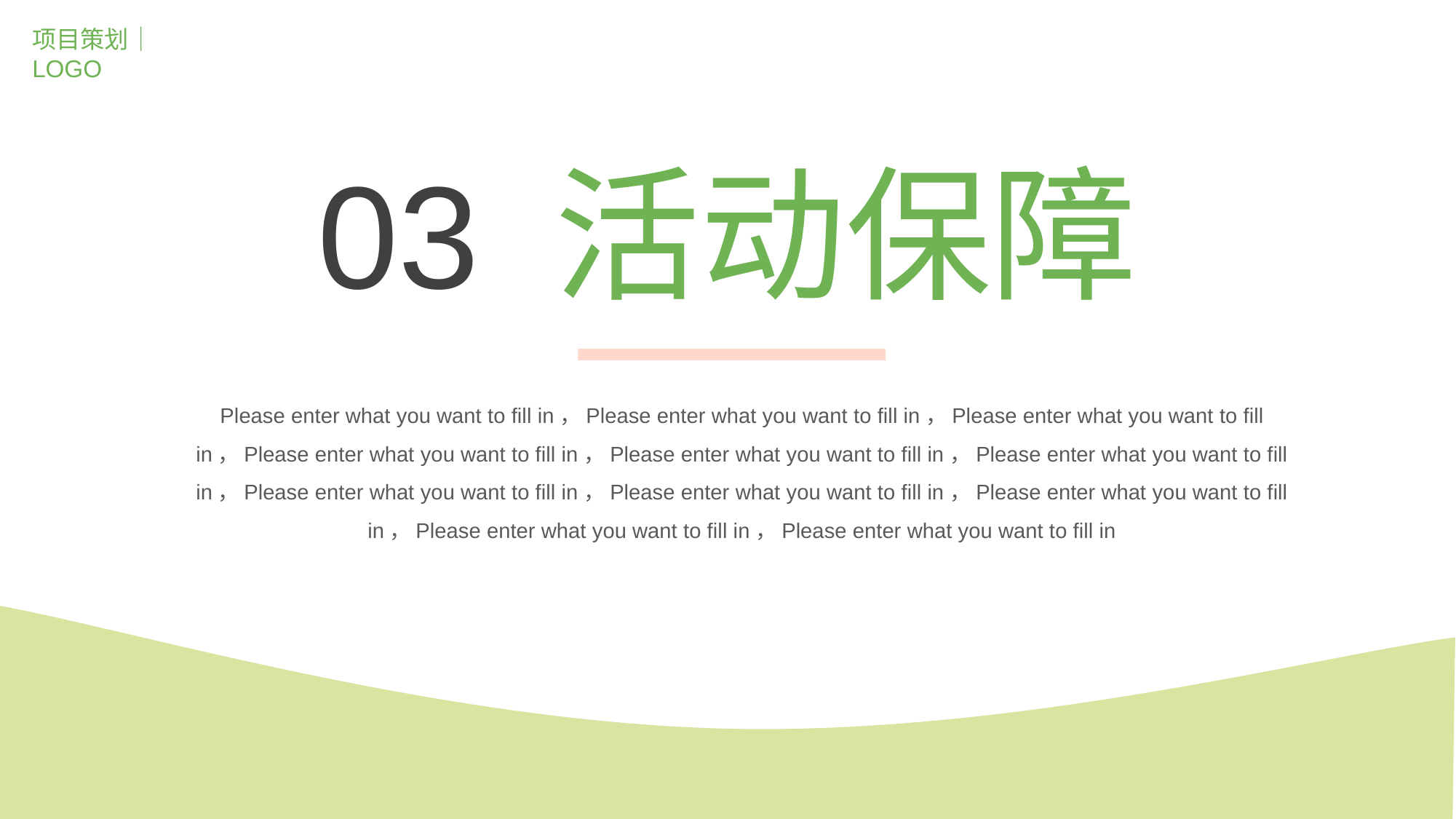

项目策划｜LOGO
03 活动保障

Please enter what you want to fill in，Please enter what you want to fill in，Please enter what you want to fill in，Please enter what you want to fill in，Please enter what you want to fill in，Please enter what you want to fill in，Please enter what you want to fill in，Please enter what you want to fill in，Please enter what you want to fill in，Please enter what you want to fill in，Please enter what you want to fill in